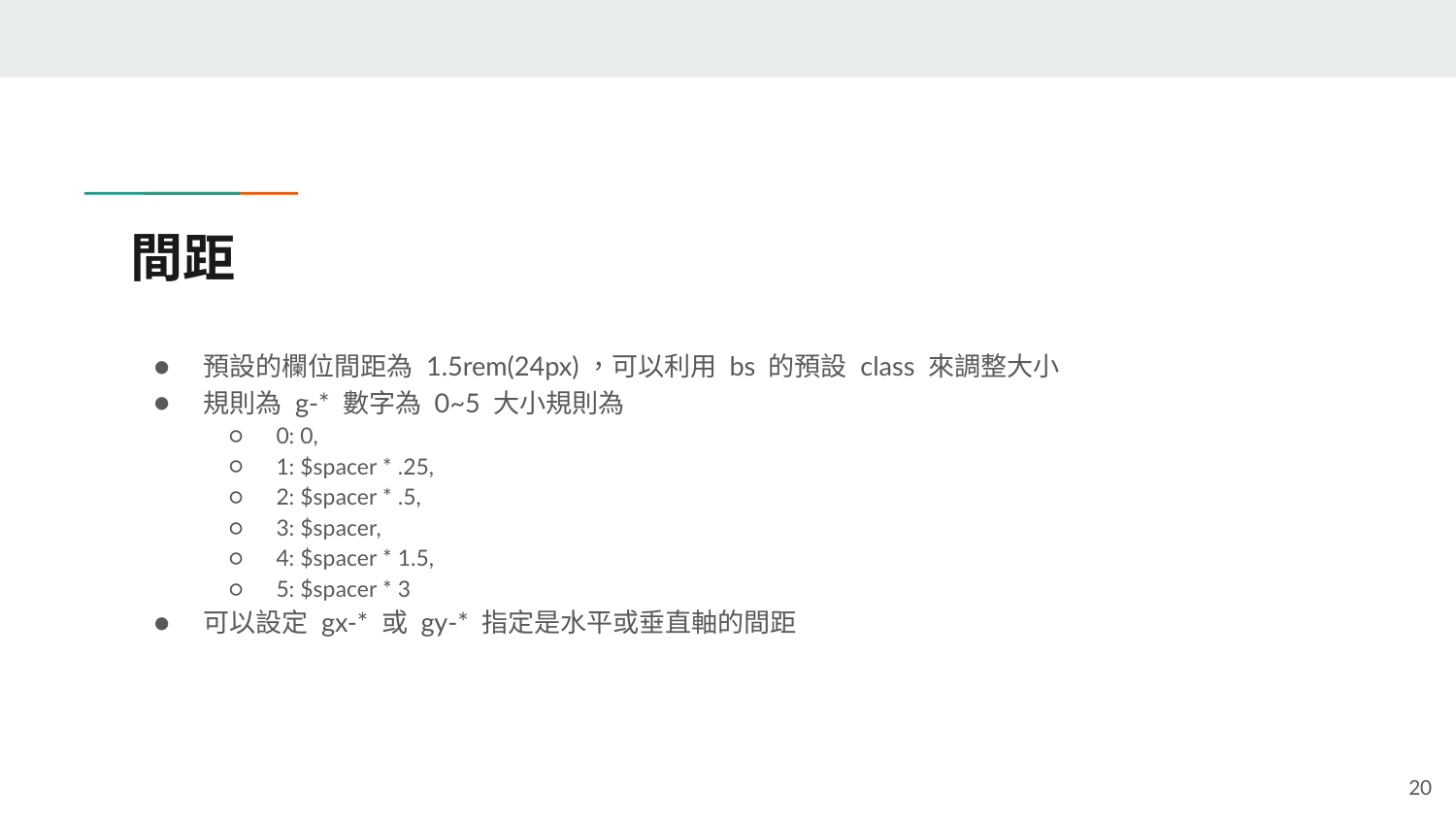

# 間距
預設的欄位間距為 1.5rem(24px)，可以利用 bs 的預設 class 來調整大小
規則為 g-* 數字為 0~5 大小規則為
0: 0,
1: $spacer * .25,
2: $spacer * .5,
3: $spacer,
4: $spacer * 1.5,
5: $spacer * 3
可以設定 gx-* 或 gy-* 指定是水平或垂直軸的間距
20